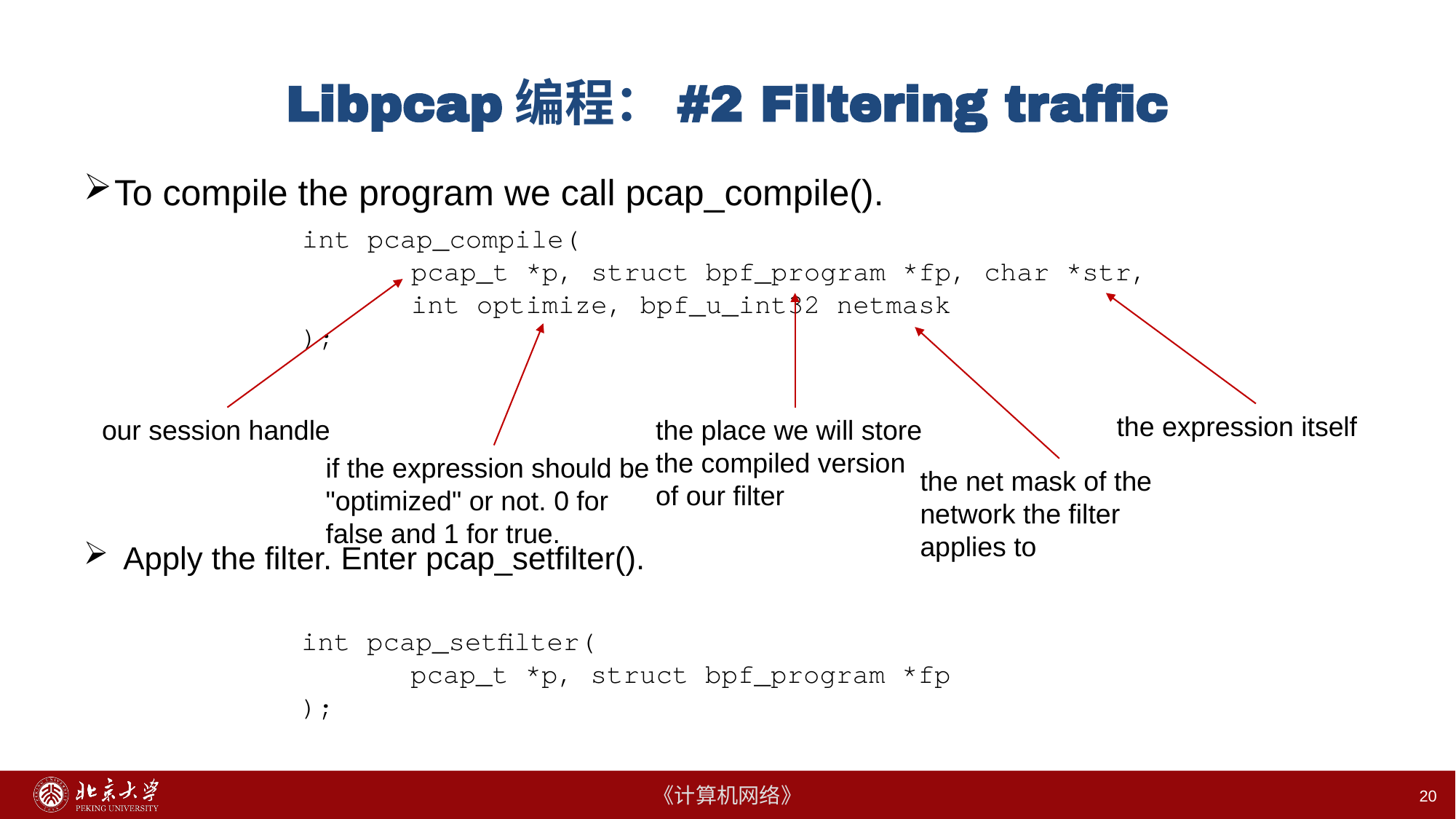

# Libpcap编程：#2 Filtering traffic
To compile the program we call pcap_compile().

 Apply the filter. Enter pcap_setfilter().

int pcap_compile(
	pcap_t *p, struct bpf_program *fp, char *str,
	int optimize, bpf_u_int32 netmask
);
the expression itself
our session handle
the place we will store the compiled version of our filter
if the expression should be "optimized" or not. 0 for false and 1 for true.
the net mask of the network the filter applies to
int pcap_setfilter(
	pcap_t *p, struct bpf_program *fp
);
20